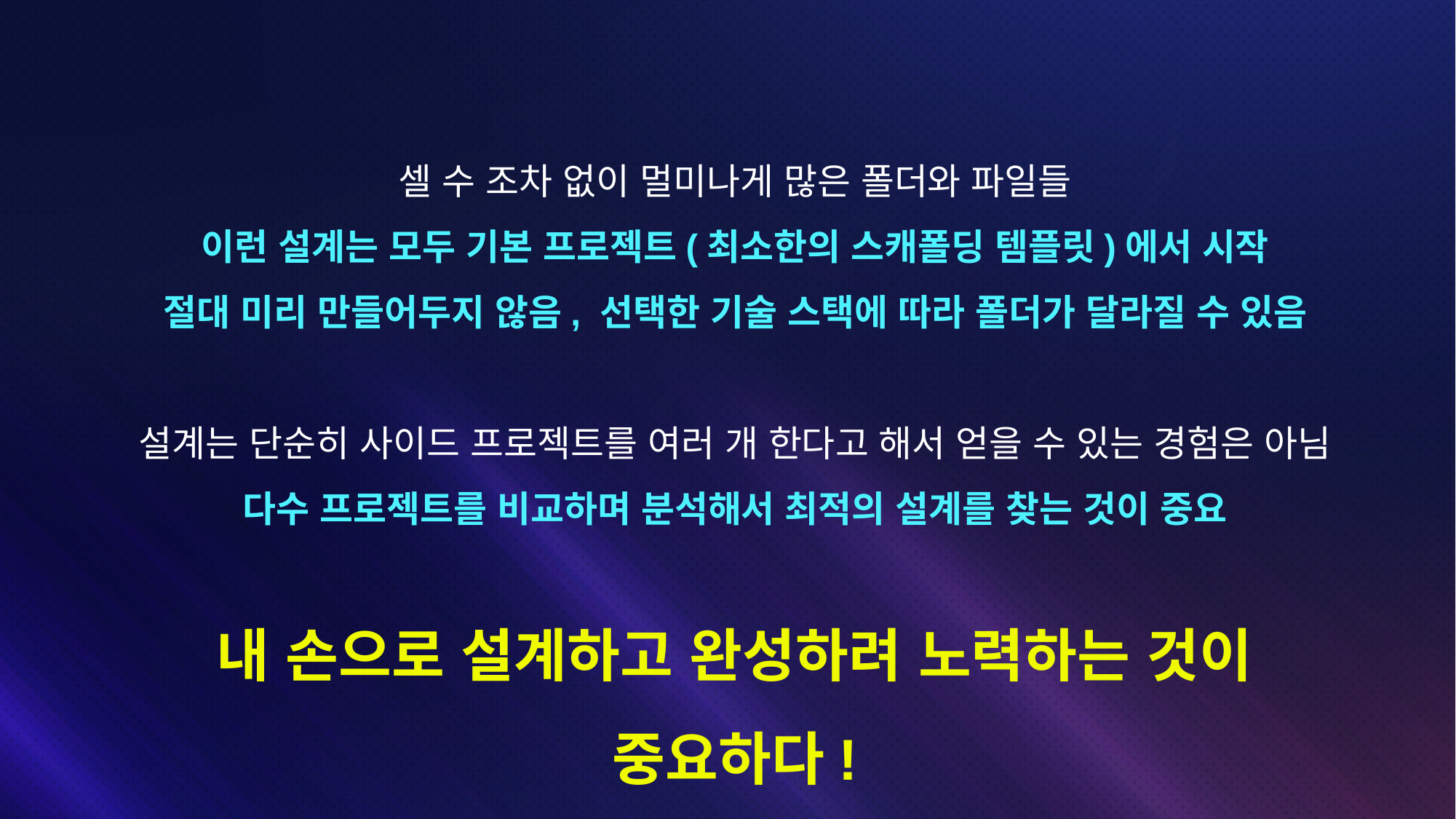

셀 수 조차 없이 멀미나게 많은 폴더와 파일들
이런 설계는 모두 기본 프로젝트(최소한의 스캐폴딩 템플릿)에서 시작
절대 미리 만들어두지 않음, 선택한 기술 스택에 따라 폴더가 달라질 수 있음

설계는 단순히 사이드 프로젝트를 여러 개 한다고 해서 얻을 수 있는 경험은 아님
다수 프로젝트를 비교하며 분석해서 최적의 설계를 찾는 것이 중요

내 손으로 설계하고 완성하려 노력하는 것이 중요하다!